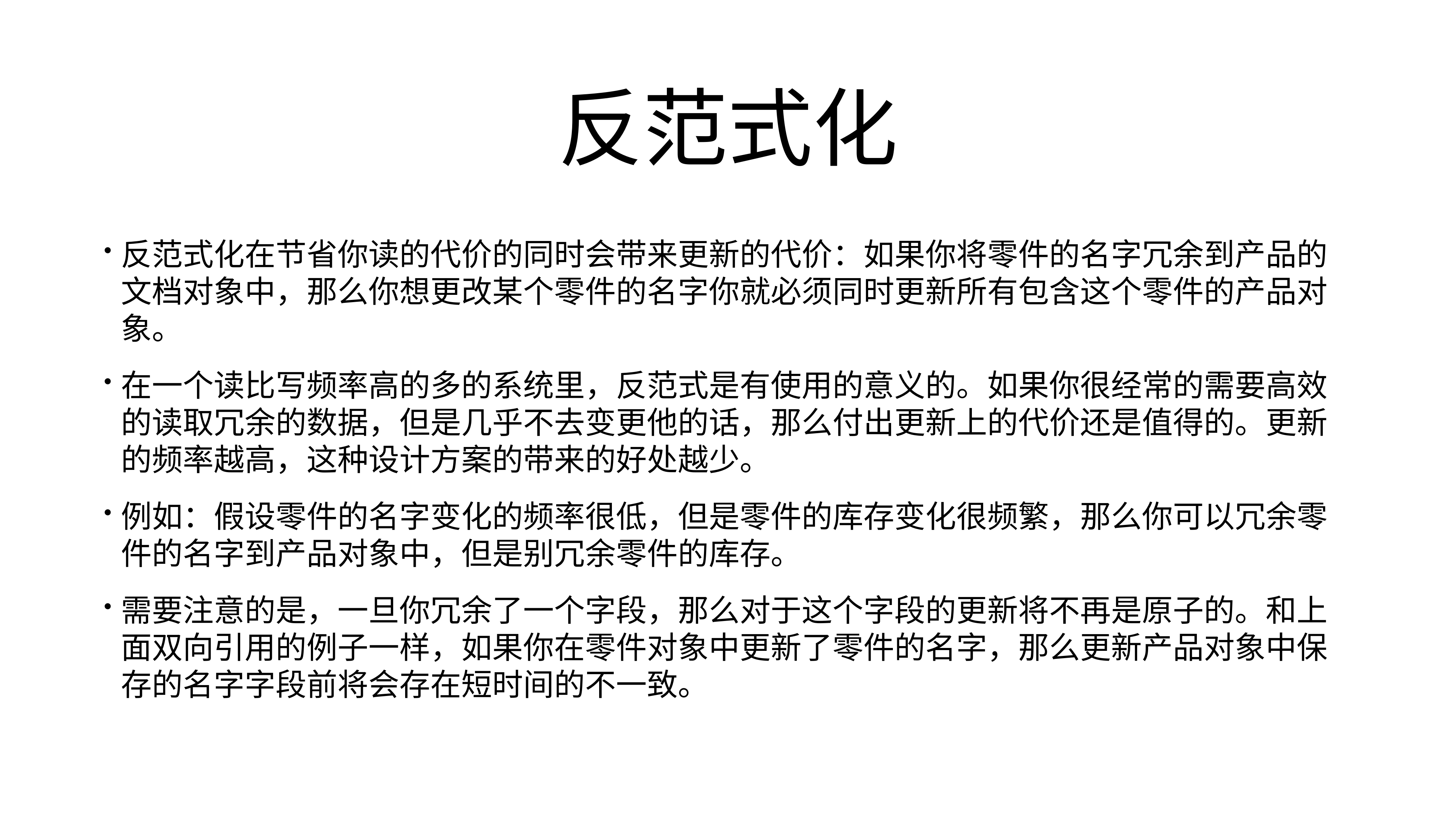

# 反范式化
反范式化在节省你读的代价的同时会带来更新的代价：如果你将零件的名字冗余到产品的文档对象中，那么你想更改某个零件的名字你就必须同时更新所有包含这个零件的产品对象。
在一个读比写频率高的多的系统里，反范式是有使用的意义的。如果你很经常的需要高效的读取冗余的数据，但是几乎不去变更他的话，那么付出更新上的代价还是值得的。更新的频率越高，这种设计方案的带来的好处越少。
例如：假设零件的名字变化的频率很低，但是零件的库存变化很频繁，那么你可以冗余零件的名字到产品对象中，但是别冗余零件的库存。
需要注意的是，一旦你冗余了一个字段，那么对于这个字段的更新将不再是原子的。和上面双向引用的例子一样，如果你在零件对象中更新了零件的名字，那么更新产品对象中保存的名字字段前将会存在短时间的不一致。